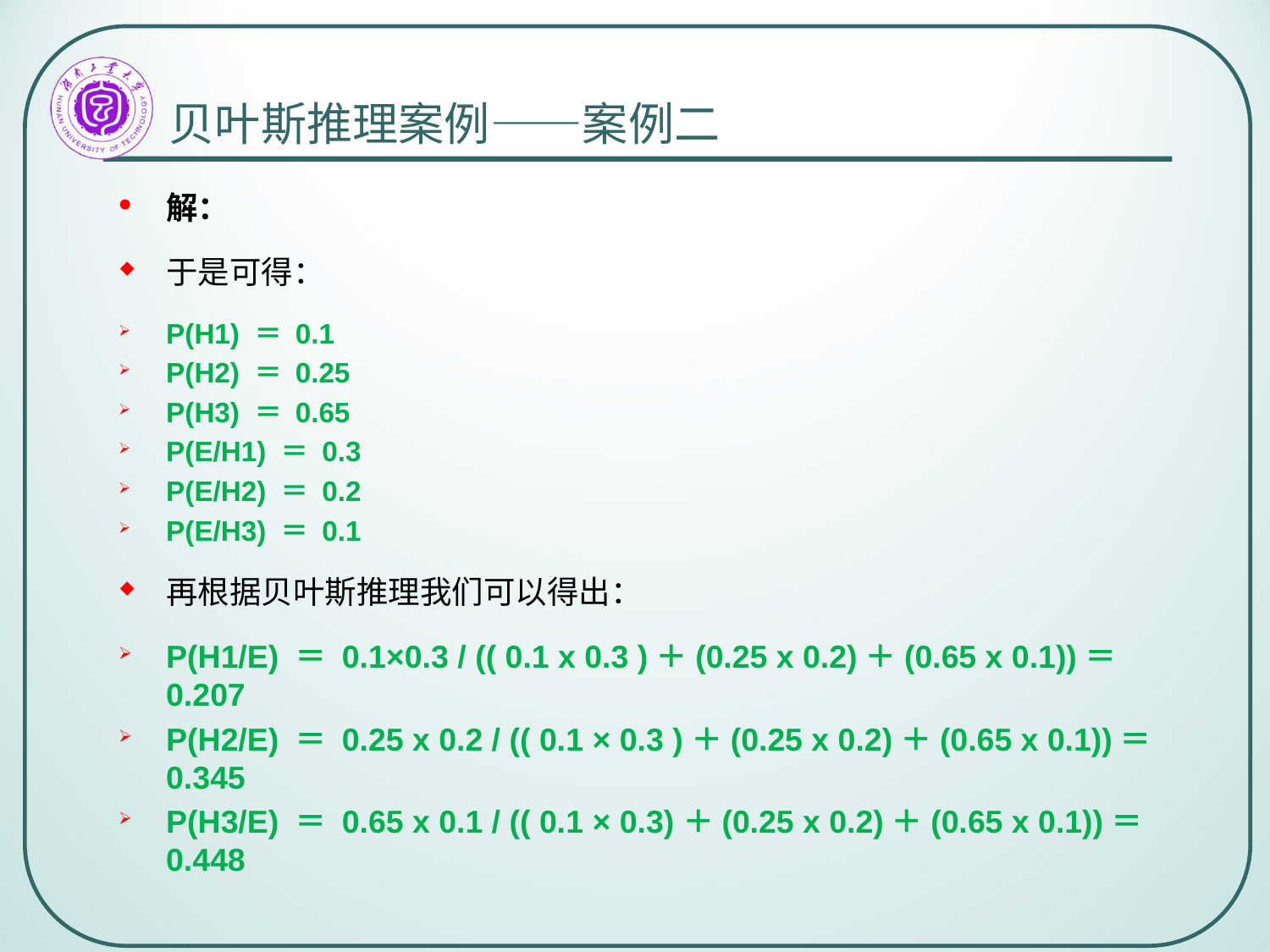

# 贝叶斯推理案例——案例二
解：

于是可得：

P(H1) ＝ 0.1
P(H2) ＝ 0.25
P(H3) ＝ 0.65
P(E/H1) ＝ 0.3
P(E/H2) ＝ 0.2
P(E/H3) ＝ 0.1

再根据贝叶斯推理我们可以得出：

P(H1/E) ＝ 0.1×0.3 / (( 0.1 x 0.3 )＋(0.25 x 0.2)＋(0.65 x 0.1))＝0.207
P(H2/E) ＝ 0.25 x 0.2 / (( 0.1 × 0.3 )＋(0.25 x 0.2)＋(0.65 x 0.1))＝0.345
P(H3/E) ＝ 0.65 x 0.1 / (( 0.1 × 0.3)＋(0.25 x 0.2)＋(0.65 x 0.1))＝0.448